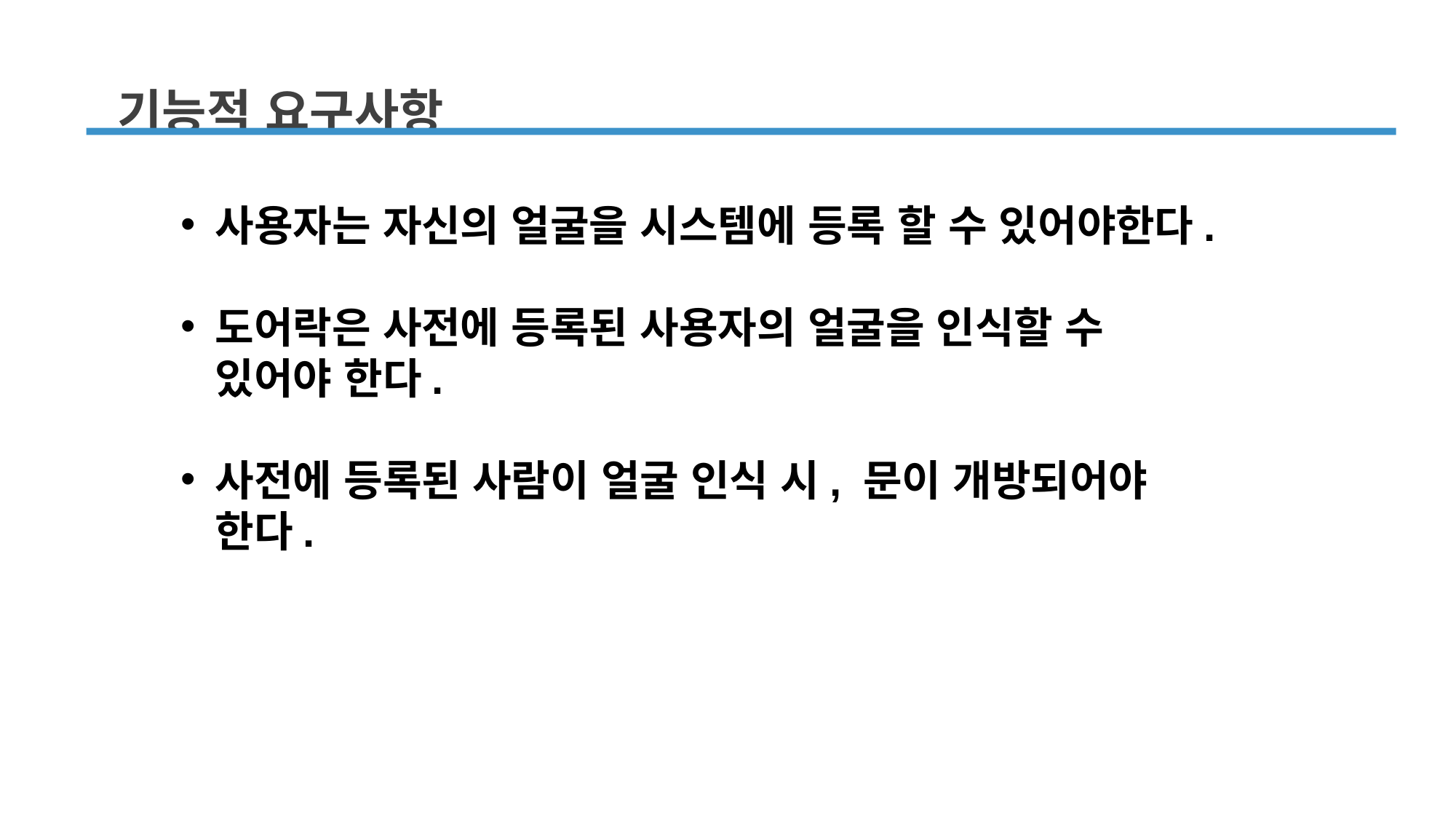

기능적 요구사항

사용자는 자신의 얼굴을 시스템에 등록 할 수 있어야한다.

도어락은 사전에 등록된 사용자의 얼굴을 인식할 수 있어야 한다.

사전에 등록된 사람이 얼굴 인식 시, 문이 개방되어야 한다.